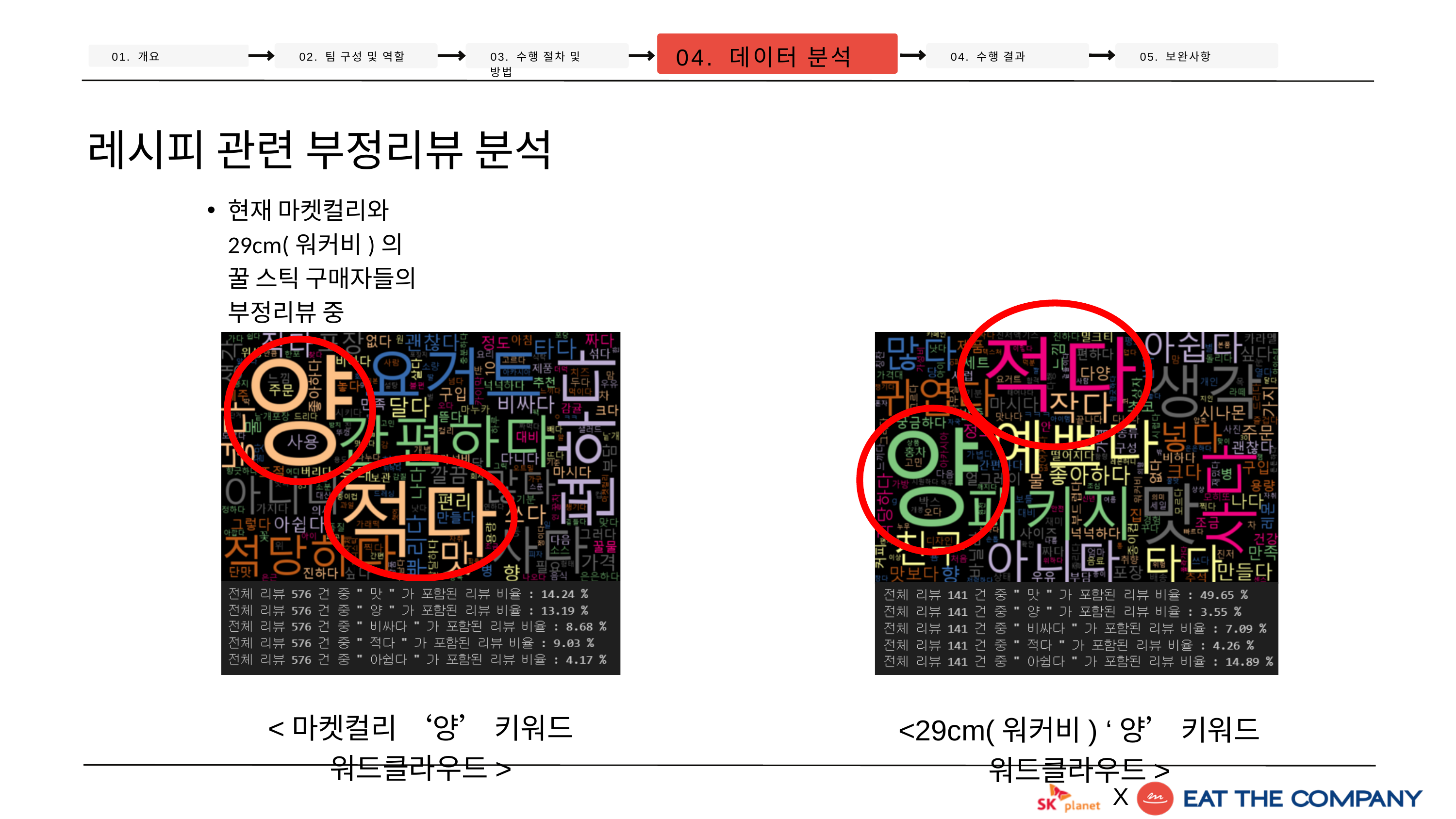

04. 데이터 분석

01. 개요

02. 팀 구성 및 역할

03. 수행 절차 및 방법

04. 수행 결과

05. 보완사항

레시피 관련 부정리뷰 분석

현재 마켓컬리와 29cm(워커비)의 꿀 스틱 구매자들의 부정리뷰 중 양에대한 리뷰가 다수.

<마켓컬리 ‘양’ 키워드 워드클라우드>
<29cm(워커비) ‘양’ 키워드 워드클라우드>

X